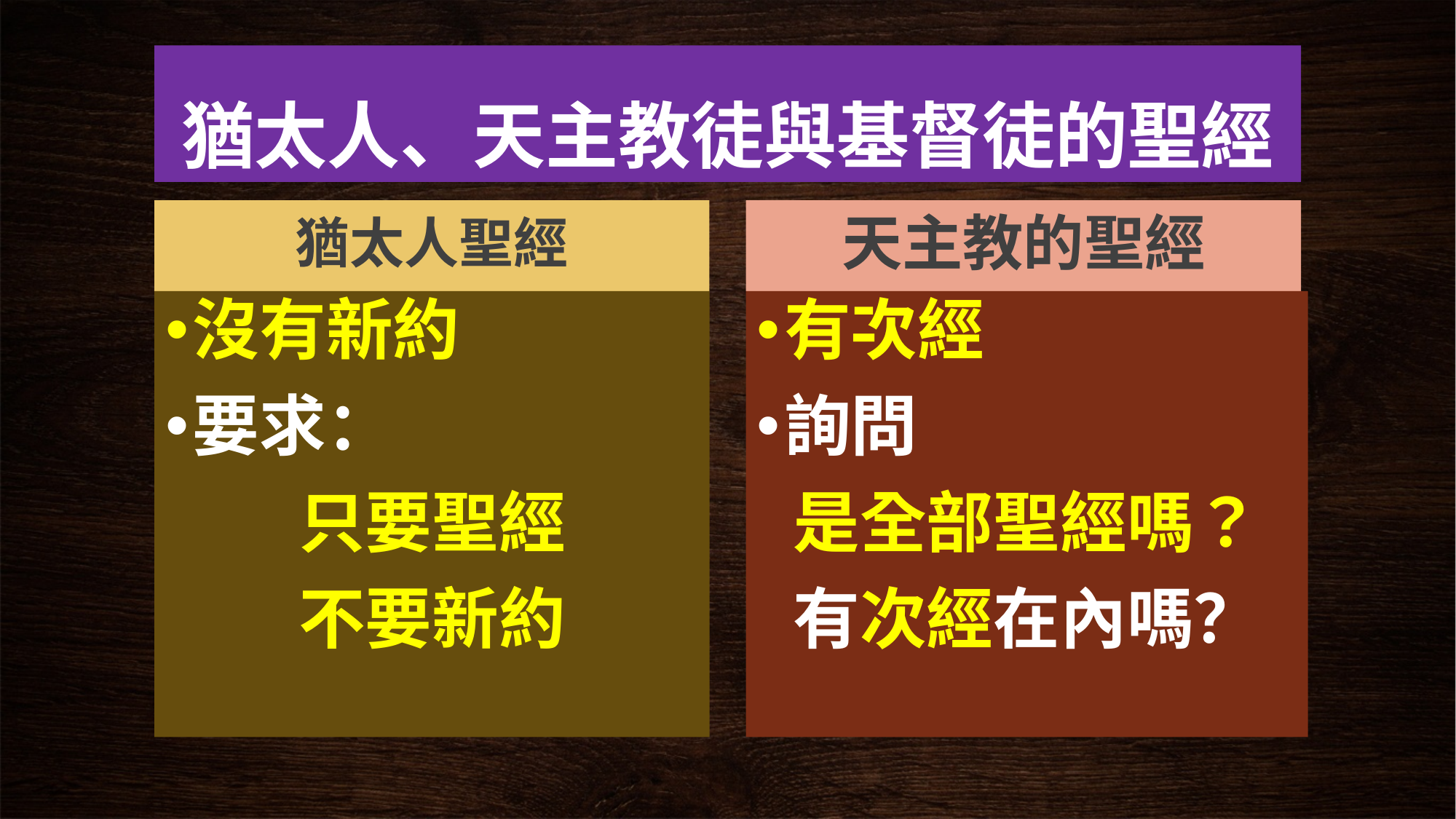

# 猶太人、天主教徒與基督徒的聖經
猶太人聖經
天主教的聖經
沒有新約
要求：
只要聖經
不要新約
有次經
詢問
是全部聖經嗎？
有次經在內嗎？